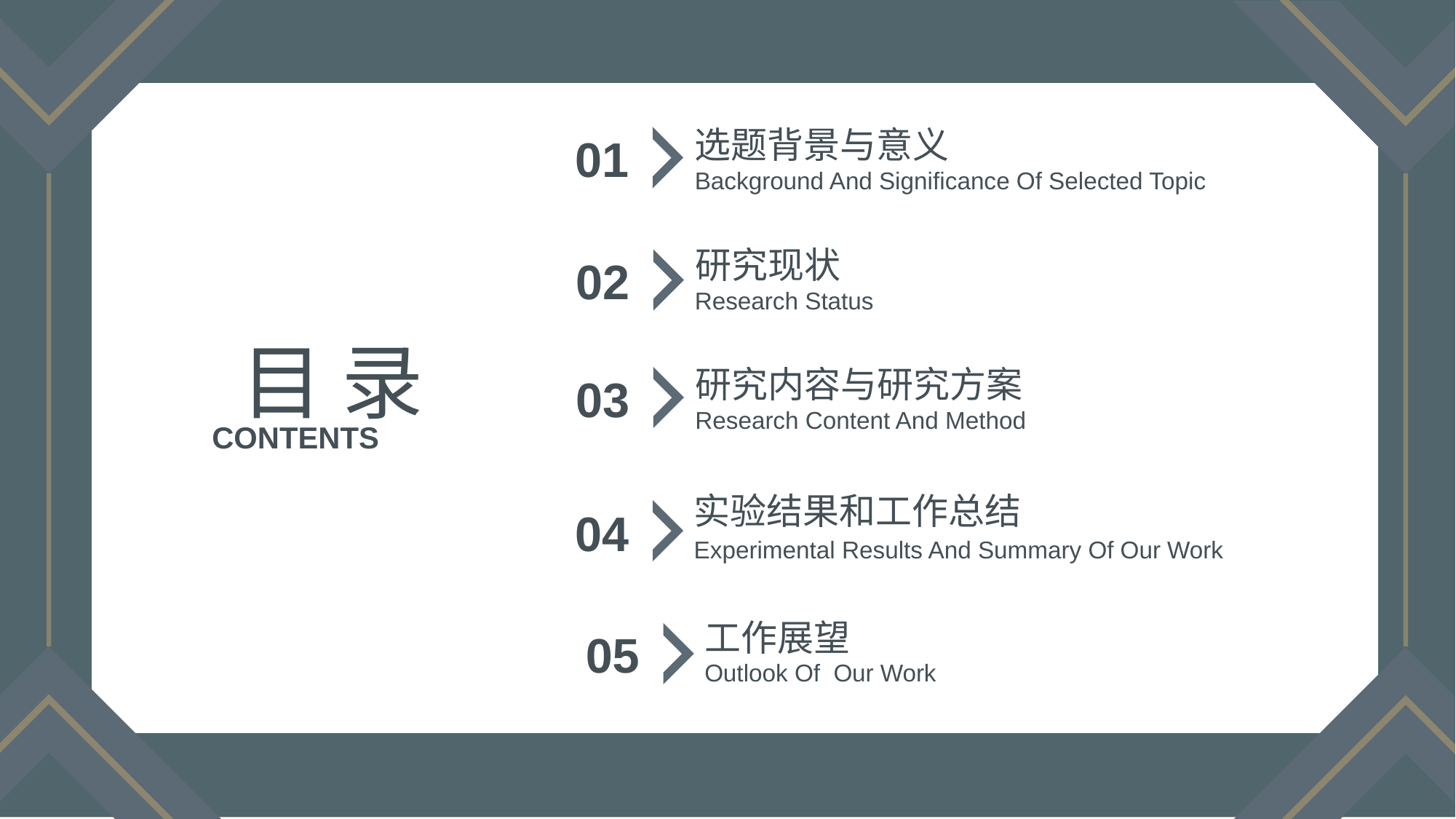

选题背景与意义
01

Background And Significance Of Selected Topic
研究现状
02

Research Status
目 录
研究内容与研究方案
03

Research Content And Method
CONTENTS
实验结果和工作总结
04

Experimental Results And Summary Of Our Work
工作展望
05

Outlook Of  Our Work